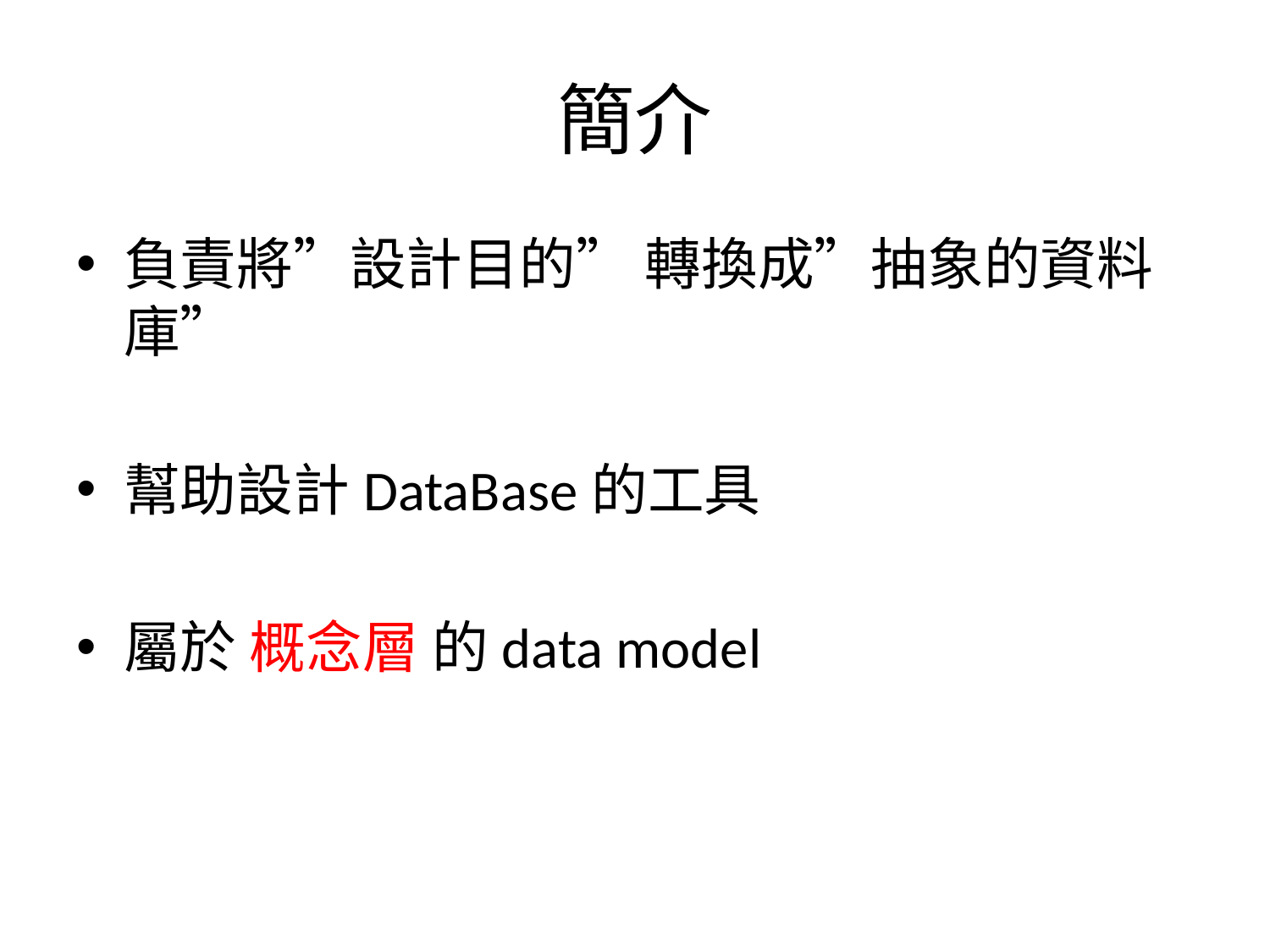

# 簡介
負責將”設計目的” 轉換成”抽象的資料庫”

幫助設計DataBase的工具

屬於 概念層 的data model